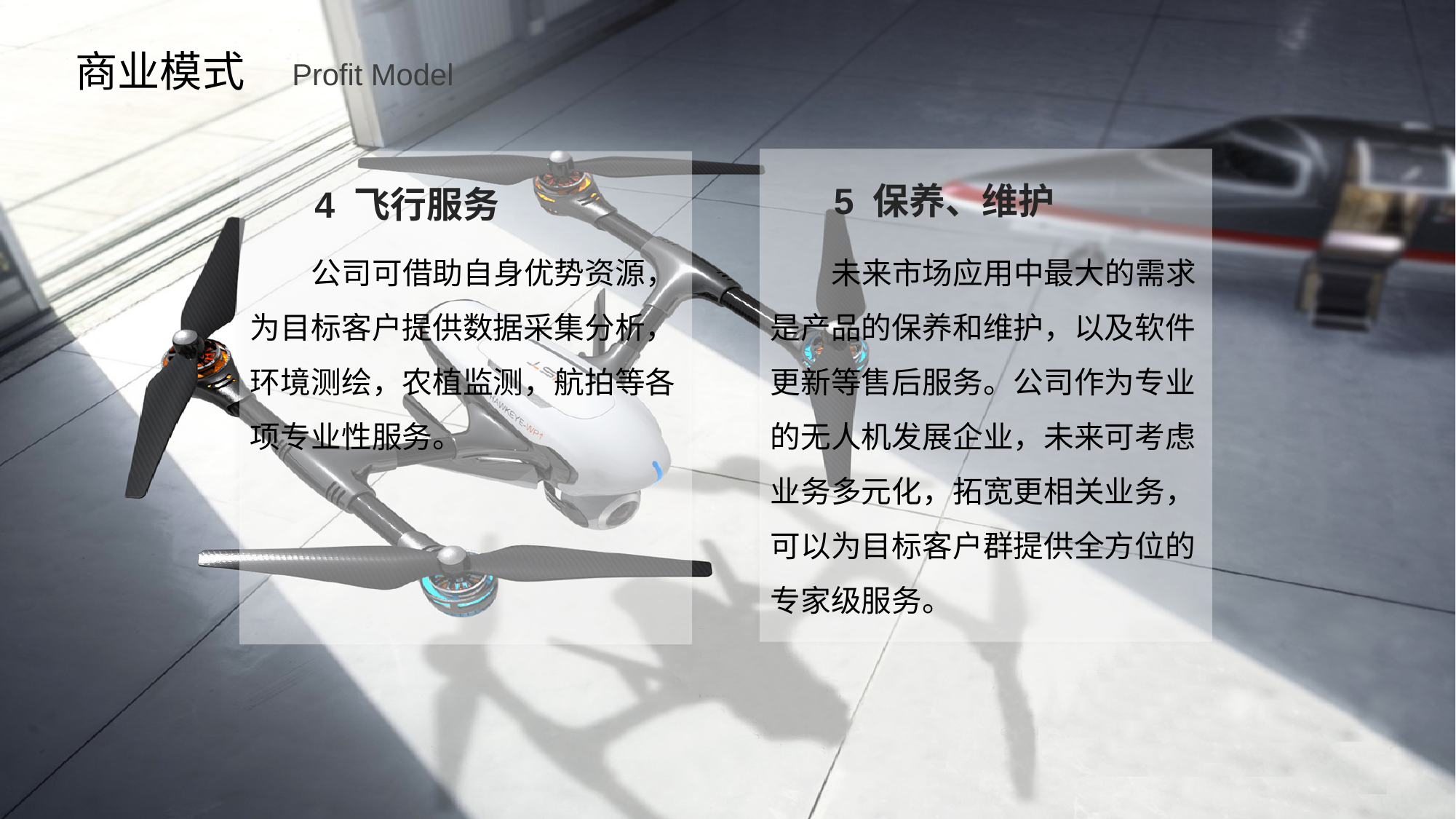

商业模式
Profit Model

5 保养、维护
4 飞行服务
        公司可借助自身优势资源，为目标客户提供数据采集分析，环境测绘，农植监测，航拍等各项专业性服务。
        未来市场应用中最大的需求是产品的保养和维护，以及软件更新等售后服务。公司作为专业的无人机发展企业，未来可考虑业务多元化，拓宽更相关业务，可以为目标客户群提供全方位的专家级服务。